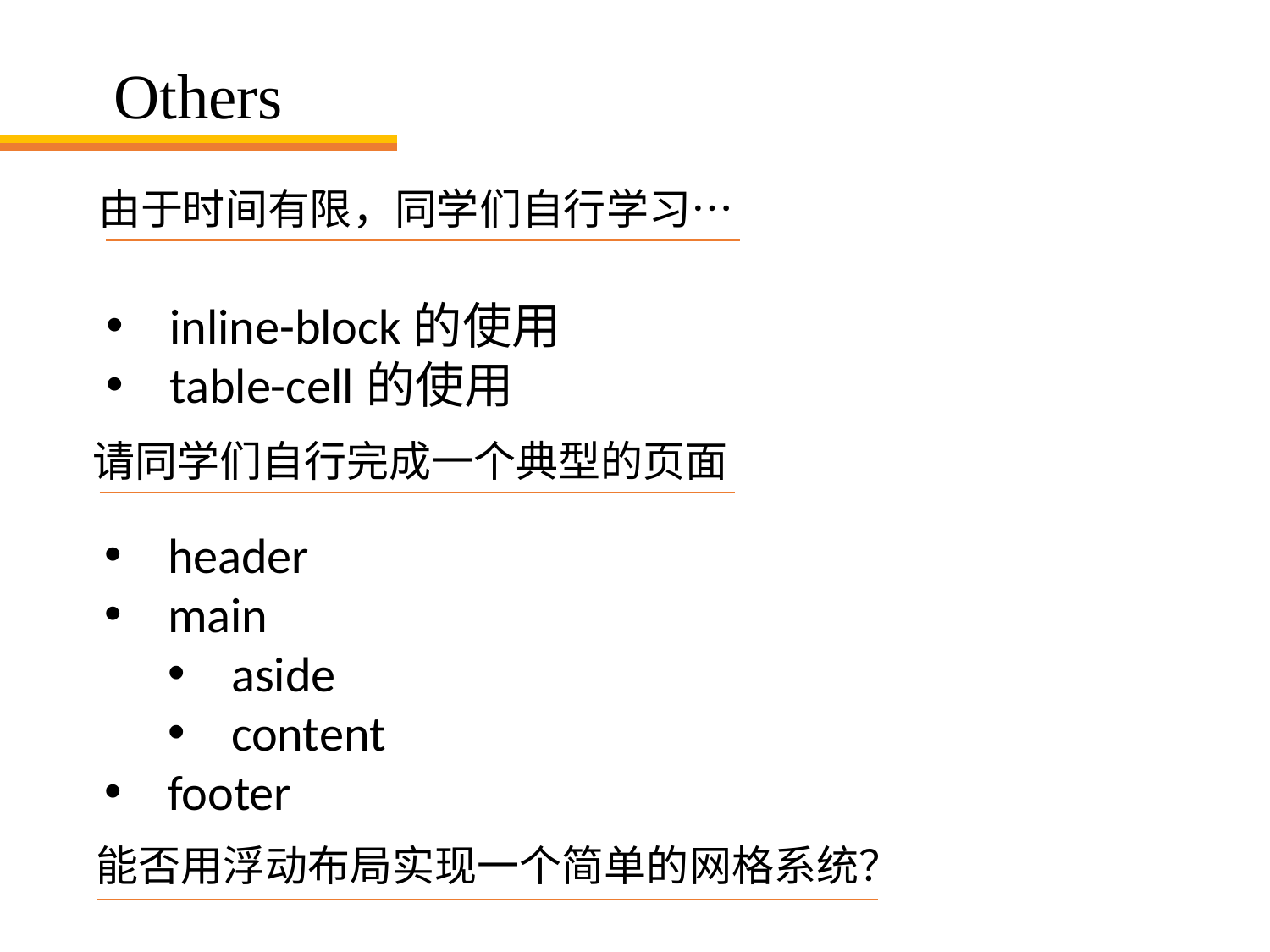

# Others
由于时间有限，同学们自行学习…
inline-block的使用
table-cell的使用
请同学们自行完成一个典型的页面
header
main
aside
content
footer
能否用浮动布局实现一个简单的网格系统？